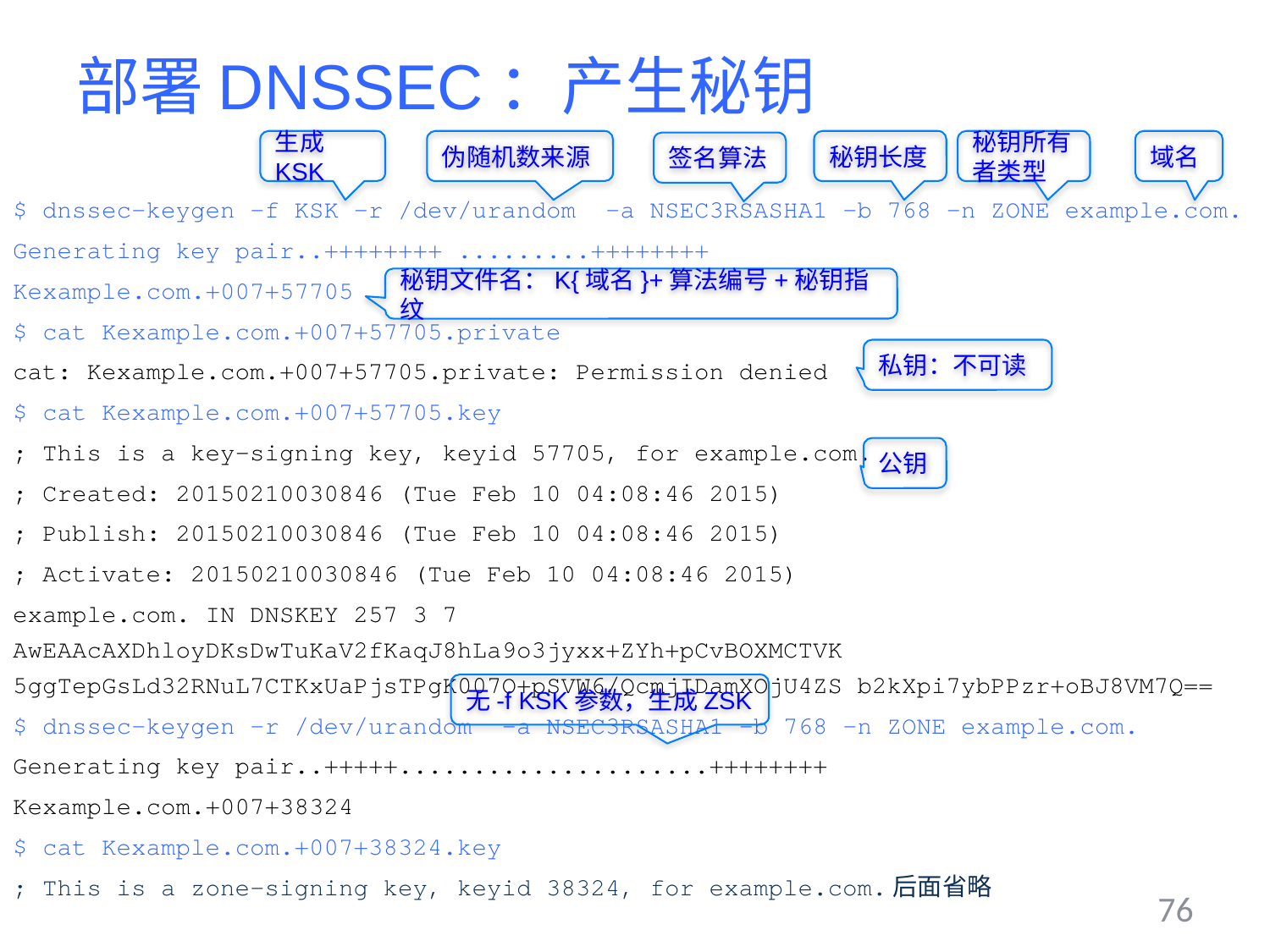

# 部署DNSSEC：产生秘钥
生成KSK
伪随机数来源
秘钥长度
秘钥所有者类型
域名
签名算法
$ dnssec-keygen -f KSK -r /dev/urandom  -a NSEC3RSASHA1 -b 768 -n ZONE example.com.
Generating key pair..++++++++ .........++++++++
Kexample.com.+007+57705
$ cat Kexample.com.+007+57705.private
cat: Kexample.com.+007+57705.private: Permission denied
$ cat Kexample.com.+007+57705.key
; This is a key-signing key, keyid 57705, for example.com.
; Created: 20150210030846 (Tue Feb 10 04:08:46 2015)
; Publish: 20150210030846 (Tue Feb 10 04:08:46 2015)
; Activate: 20150210030846 (Tue Feb 10 04:08:46 2015)
example.com. IN DNSKEY 257 3 7 AwEAAcAXDhloyDKsDwTuKaV2fKaqJ8hLa9o3jyxx+ZYh+pCvBOXMCTVK 5ggTepGsLd32RNuL7CTKxUaPjsTPgK007O+pSVW6/QcmjIDamXOjU4ZS b2kXpi7ybPPzr+oBJ8VM7Q==
$ dnssec-keygen -r /dev/urandom  -a NSEC3RSASHA1 -b 768 -n ZONE example.com.
Generating key pair..+++++.....................++++++++
Kexample.com.+007+38324
$ cat Kexample.com.+007+38324.key
; This is a zone-signing key, keyid 38324, for example.com.后面省略
秘钥文件名：K{域名}+算法编号+秘钥指纹
私钥：不可读
公钥
无-f KSK参数，生成ZSK
76